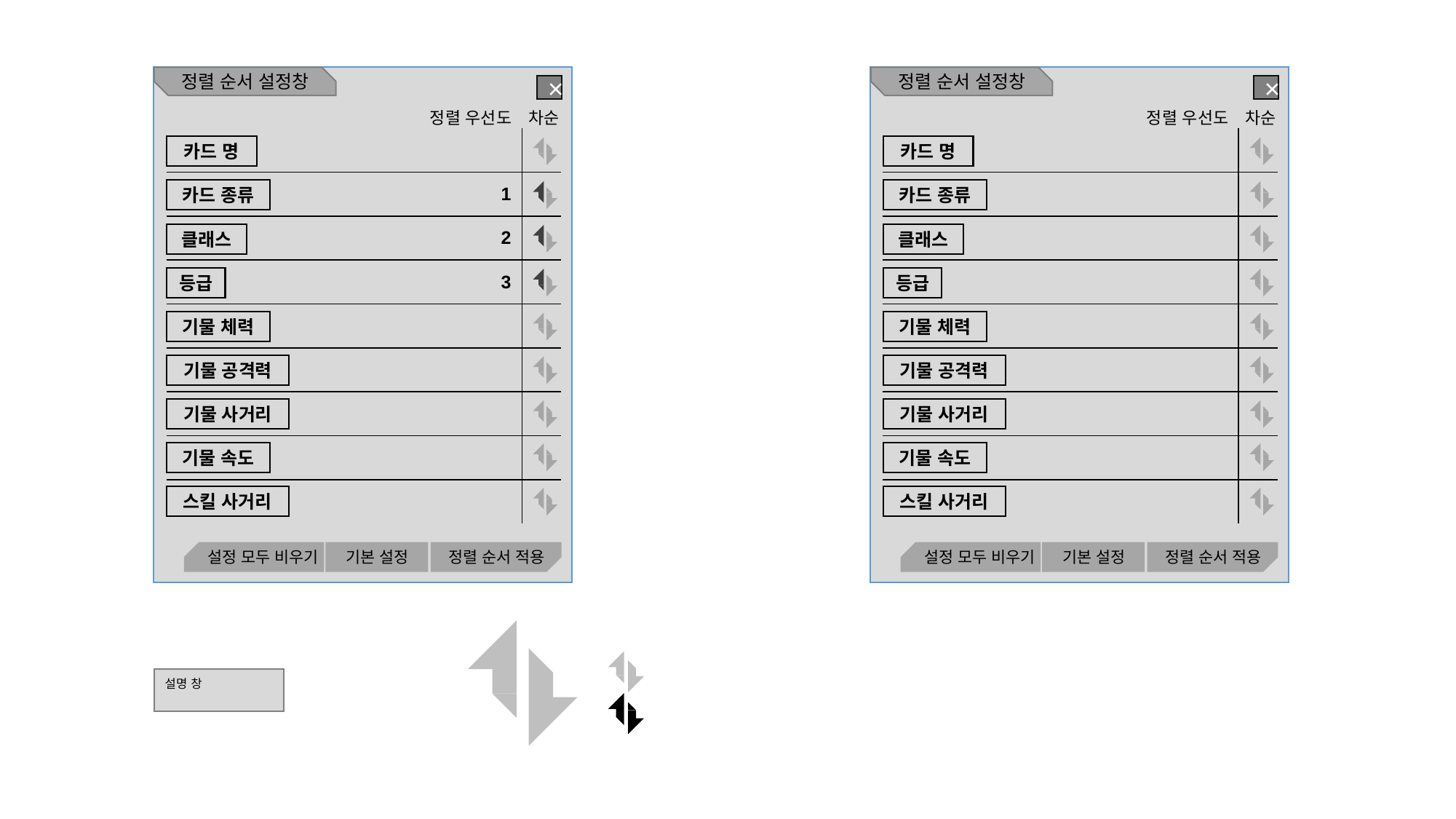

정렬 순서 설정창

정렬 순서 설정창
×
×
정렬 우선도
차순
정렬 우선도
차순
|  |  |
| --- | --- |
| 1 |  |
| 2 |  |
| 3 |  |
|  |  |
|  |  |
|  |  |
|  |  |
|  |  |
|  |  |
| --- | --- |
|  |  |
|  |  |
|  |  |
|  |  |
|  |  |
|  |  |
|  |  |
|  |  |
카드 명
카드 명

카드 종류
카드 종류

클래스
클래스

등급
등급

기물 체력
기물 체력

기물 공격력
기물 공격력

기물 사거리
기물 사거리

기물 속도
기물 속도

스킬 사거리
스킬 사거리

설정 모두 비우기
설정 모두 비우기

기본 설정
정렬 순서 적용

기본 설정
정렬 순서 적용

설명 창